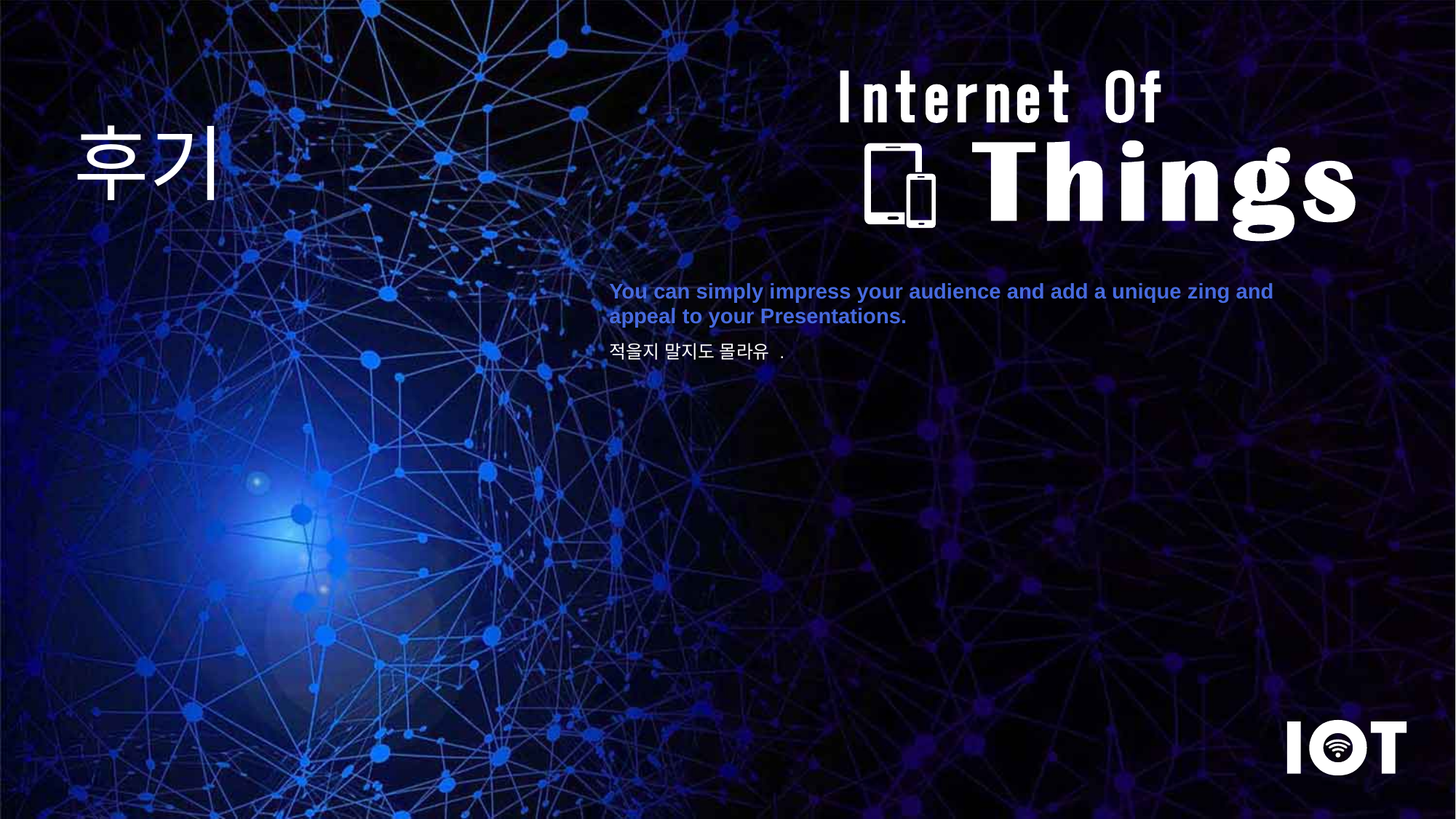

후기
You can simply impress your audience and add a unique zing and appeal to your Presentations.
적을지 말지도 몰라유 .